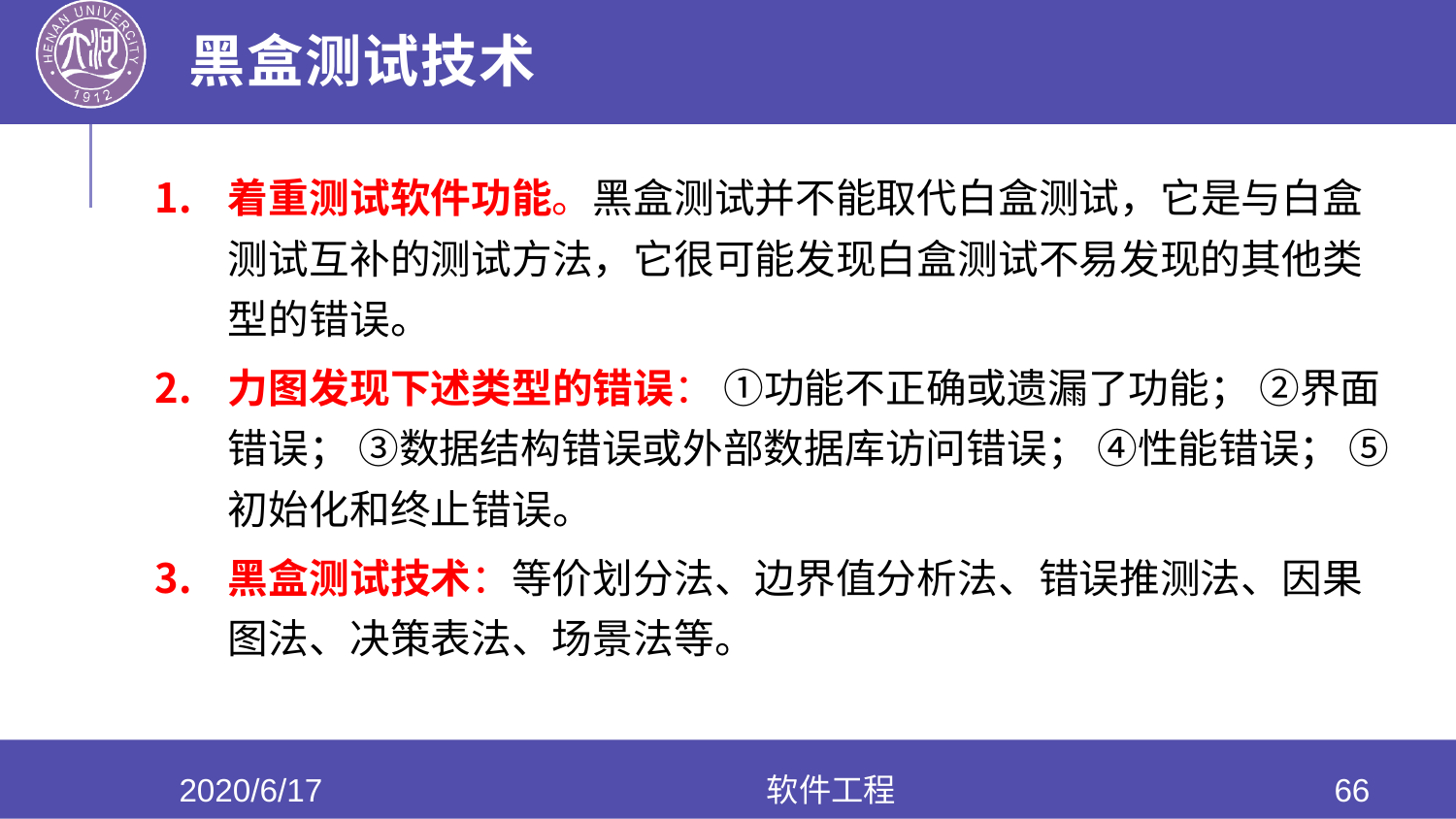

# 黑盒测试技术
着重测试软件功能。黑盒测试并不能取代白盒测试，它是与白盒测试互补的测试方法，它很可能发现白盒测试不易发现的其他类型的错误。
力图发现下述类型的错误： ①功能不正确或遗漏了功能； ②界面错误； ③数据结构错误或外部数据库访问错误； ④性能错误； ⑤初始化和终止错误。
黑盒测试技术：等价划分法、边界值分析法、错误推测法、因果图法、决策表法、场景法等。
2020/6/17
软件工程
66